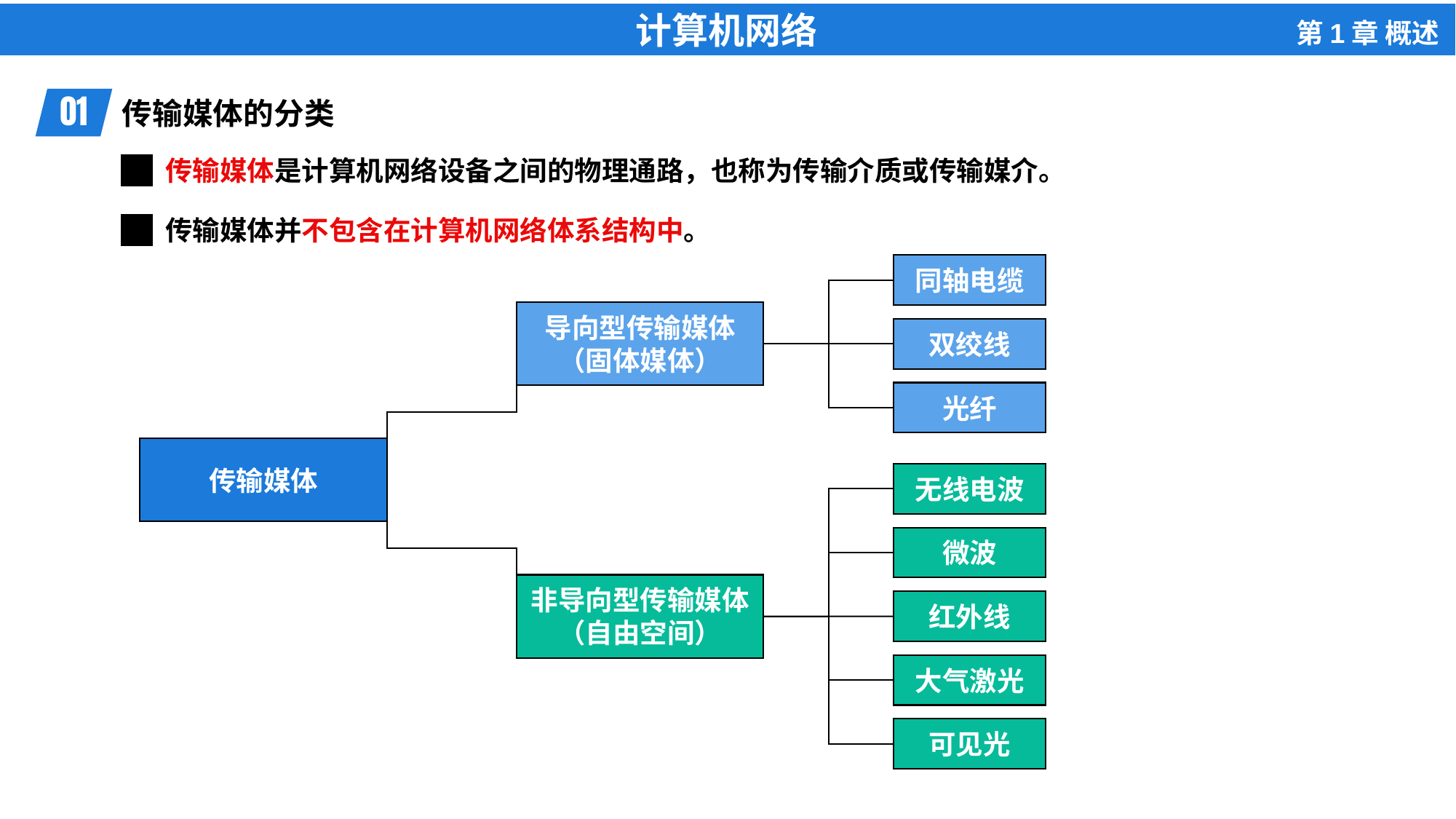

01
传输媒体的分类
传输媒体是计算机网络设备之间的物理通路，也称为传输介质或传输媒介。

传输媒体并不包含在计算机网络体系结构中。

同轴电缆
双绞线
光纤
导向型传输媒体
（固体媒体）
非导向型传输媒体
（自由空间）
传输媒体
无线电波
微波
红外线
大气激光
可见光